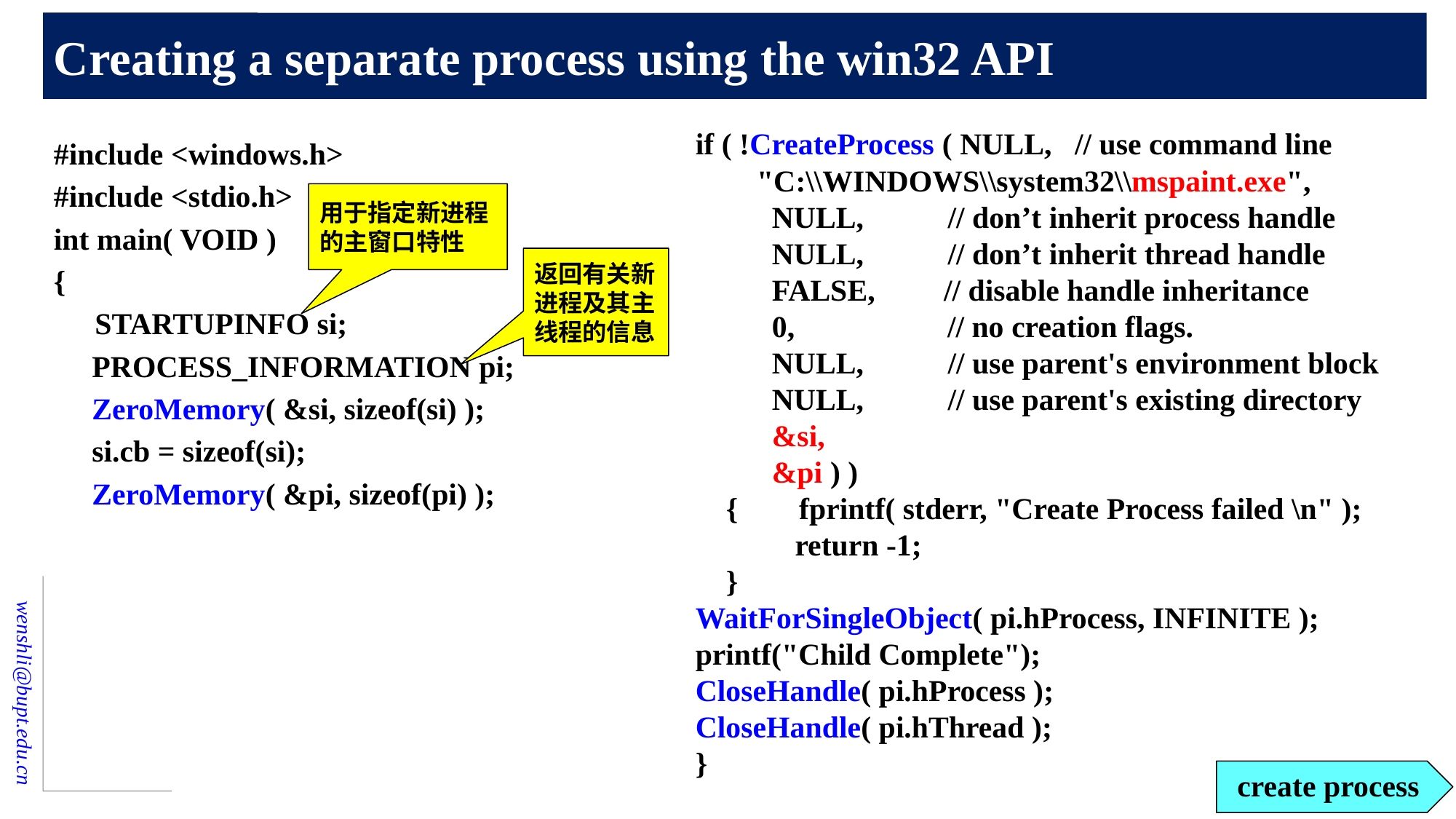

# Creating a separate process using the win32 API
if ( !CreateProcess ( NULL,   // use command line
        "C:\\WINDOWS\\system32\\mspaint.exe",
          NULL,           // don’t inherit process handle
          NULL,           // don’t inherit thread handle
          FALSE,         // disable handle inheritance
          0,                    // no creation flags.
          NULL,           // use parent's environment block
          NULL,           // use parent's existing directory
          &si,
          &pi ) )
    {        fprintf( stderr, "Create Process failed \n" );
             return -1;
    }
WaitForSingleObject( pi.hProcess, INFINITE );
printf("Child Complete");
CloseHandle( pi.hProcess );
CloseHandle( pi.hThread );
}

#include <windows.h>
#include <stdio.h>
int main( VOID )
{
	STARTUPINFO si;
     PROCESS_INFORMATION pi;
     ZeroMemory( &si, sizeof(si) );
     si.cb = sizeof(si);
     ZeroMemory( &pi, sizeof(pi) );

用于指定新进程的主窗口特性
返回有关新进程及其主线程的信息
create process
32